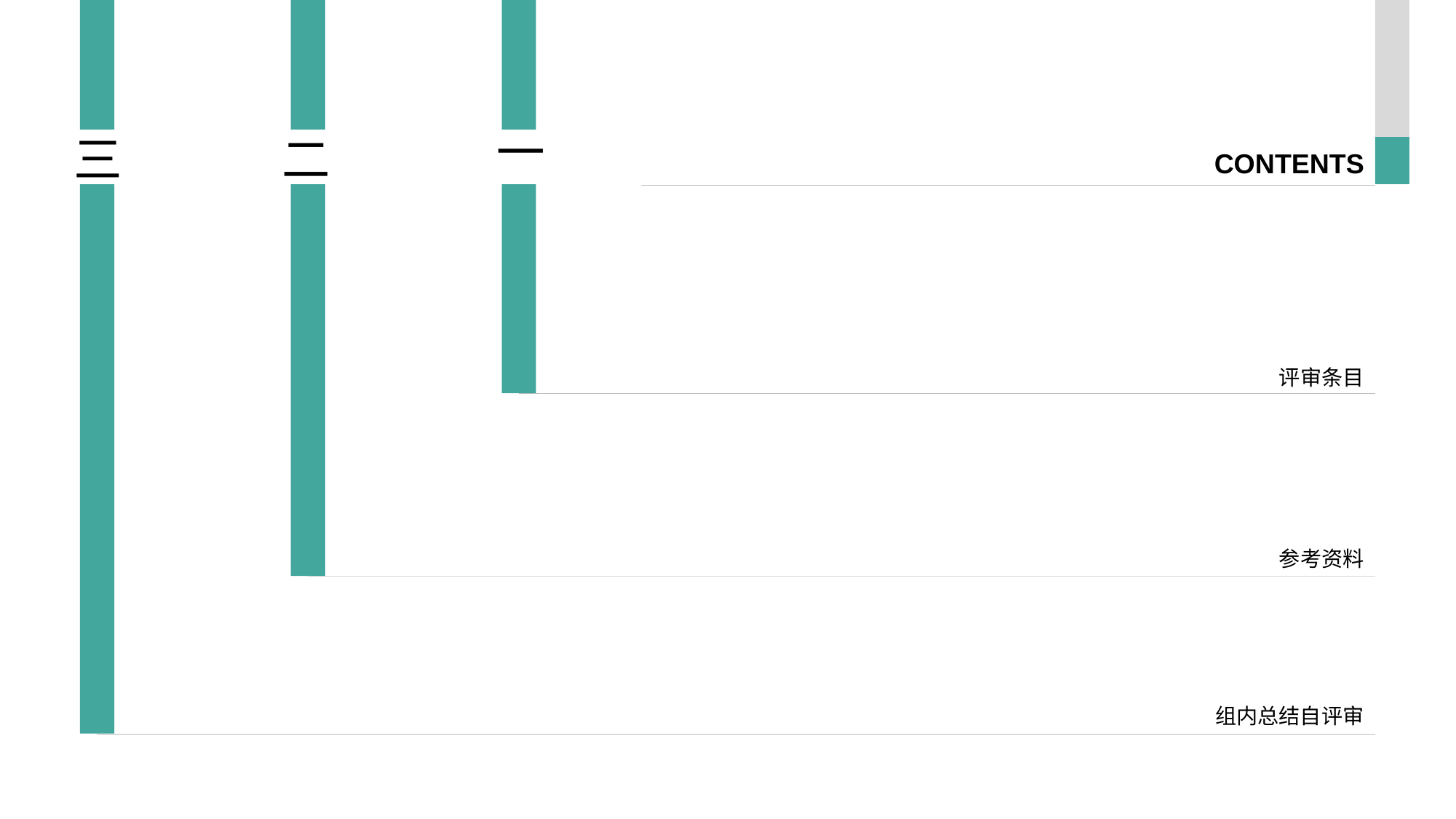

CONTENTS

评审条目
参考资料
组内总结自评审
一
三
二